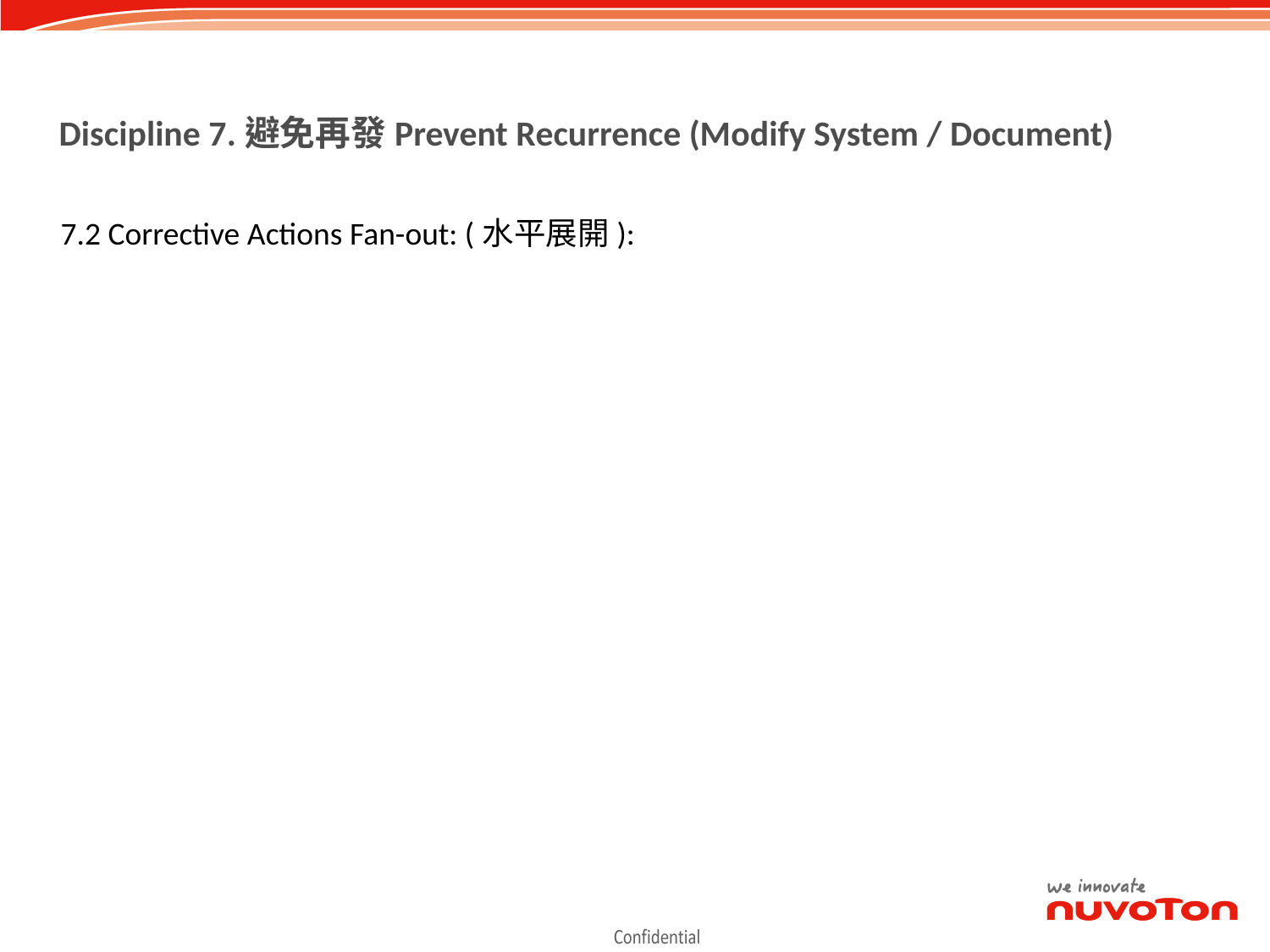

Discipline 7.避免再發Prevent Recurrence (Modify System / Document)
7.2 Corrective Actions Fan-out: (水平展開):